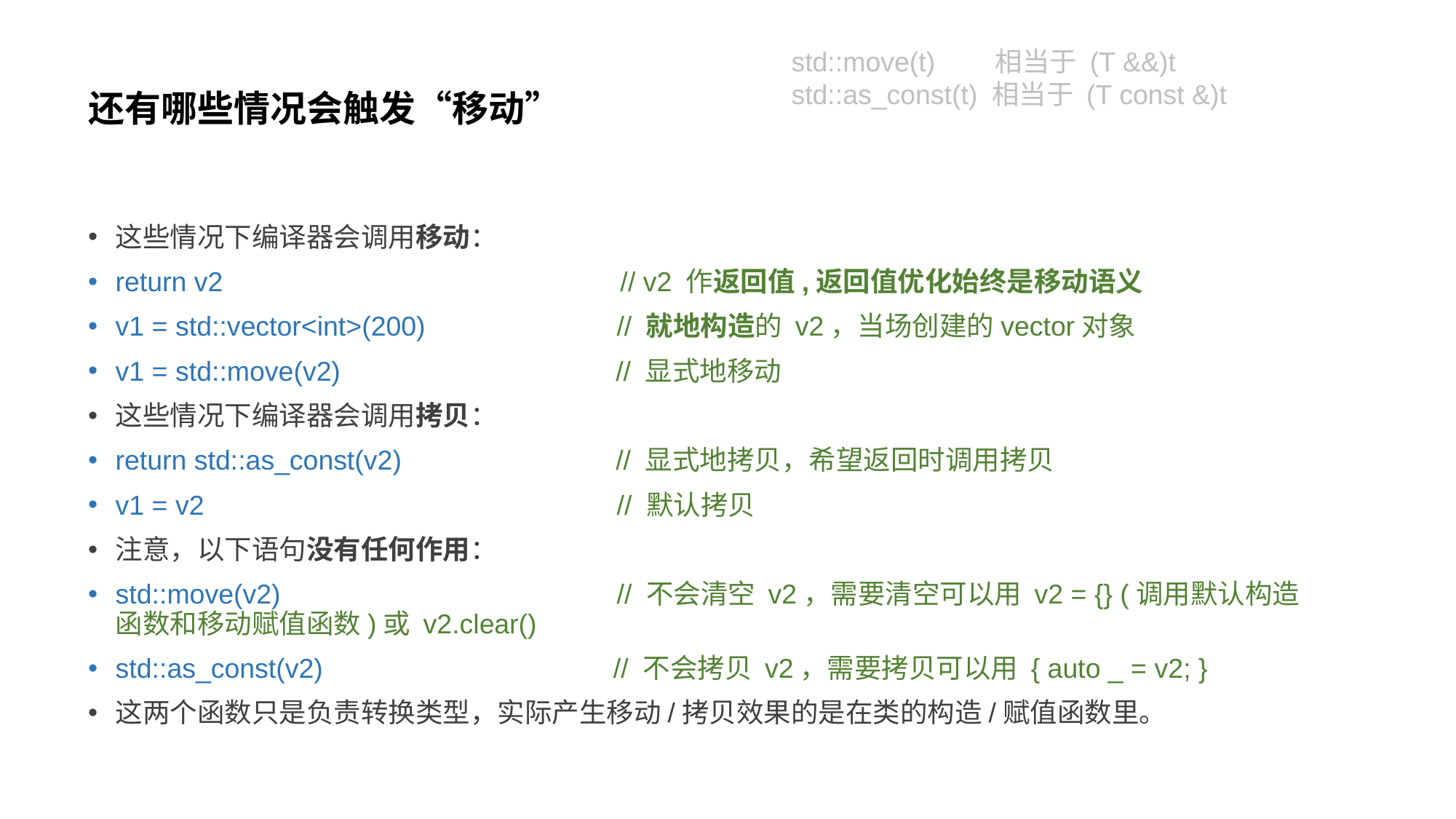

# 还有哪些情况会触发“移动”
std::move(t)       相当于 (T &&)t
std::as_const(t) 相当于 (T const &)t
这些情况下编译器会调用移动：
return v2                                                    // v2 作返回值,返回值优化始终是移动语义
v1 = std::vector<int>(200)                         // 就地构造的 v2，当场创建的vector对象
v1 = std::move(v2)                                    // 显式地移动
这些情况下编译器会调用拷贝：
return std::as_const(v2)                            // 显式地拷贝，希望返回时调用拷贝
v1 = v2                                                      // 默认拷贝
注意，以下语句没有任何作用：
std::move(v2)                                            // 不会清空 v2，需要清空可以用 v2 = {} (调用默认构造函数和移动赋值函数)或 v2.clear()
std::as_const(v2)                                      // 不会拷贝 v2，需要拷贝可以用 { auto _ = v2; }
这两个函数只是负责转换类型，实际产生移动/拷贝效果的是在类的构造/赋值函数里。